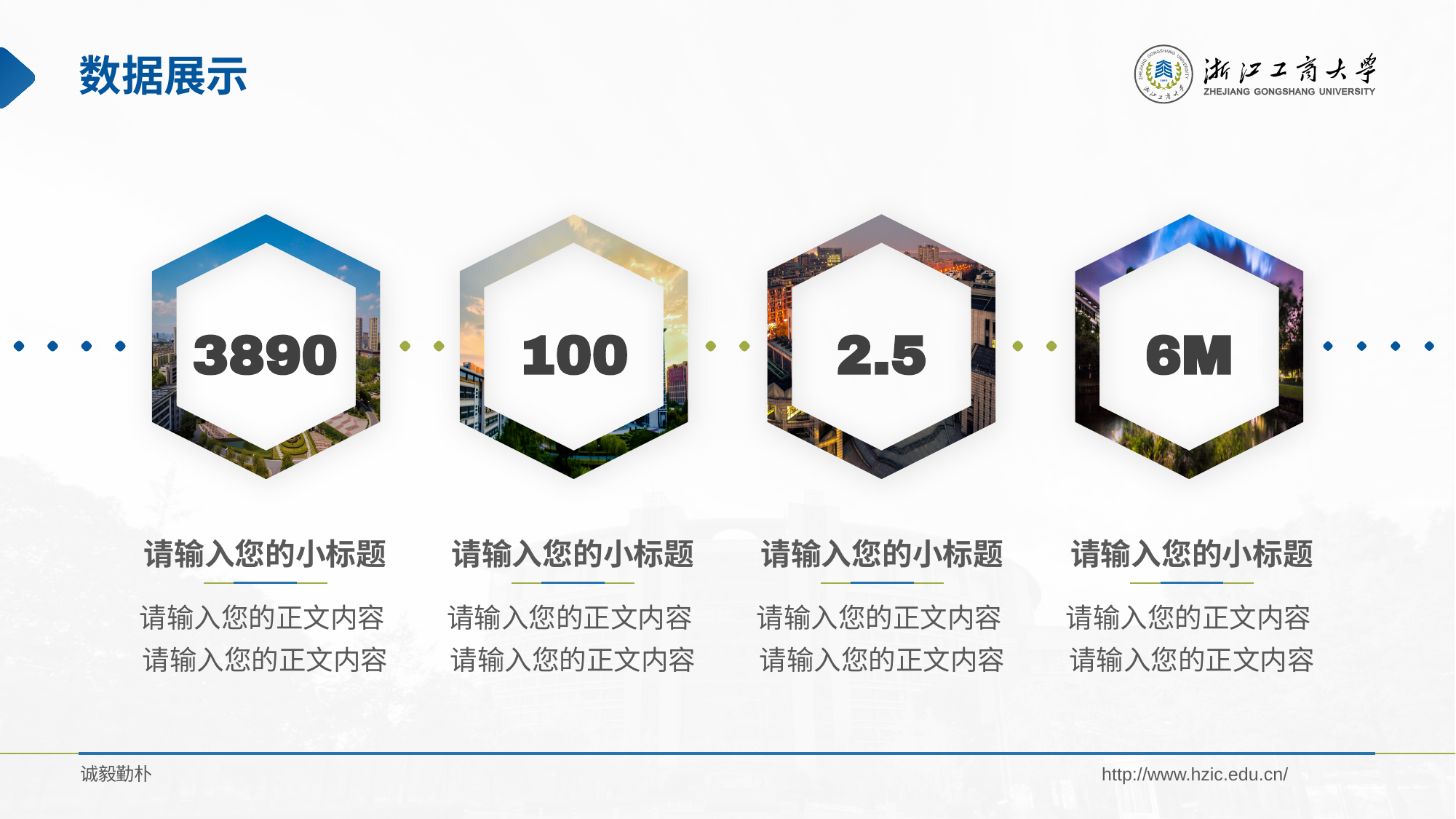

# 数据展示

3890
100
2.5
6M

请输入您的小标题
请输入您的小标题
请输入您的小标题
请输入您的小标题
请输入您的正文内容
请输入您的正文内容
请输入您的正文内容
请输入您的正文内容
请输入您的正文内容
请输入您的正文内容
请输入您的正文内容
请输入您的正文内容